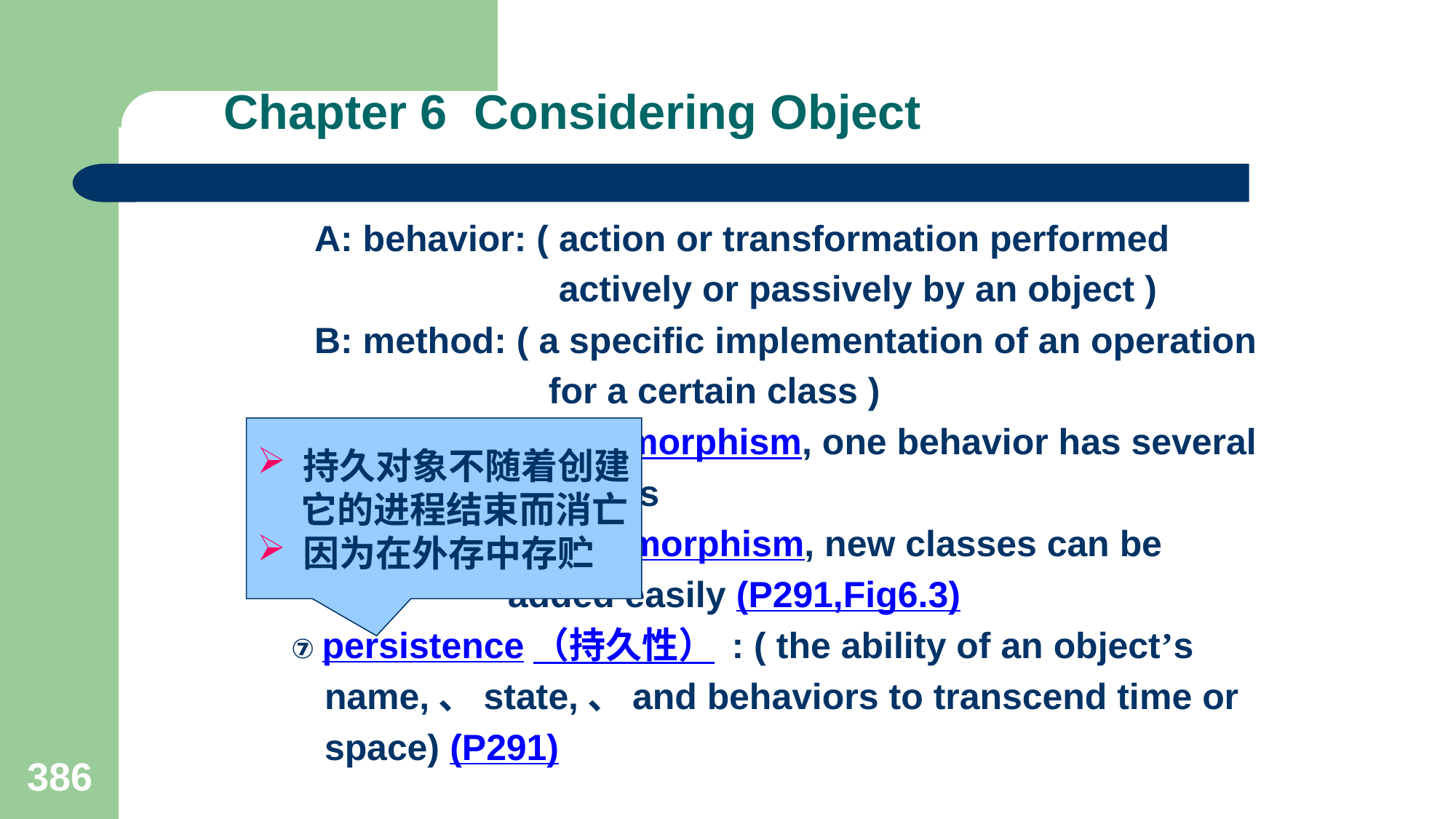

# Chapter 6  Considering Object
   A: behavior: ( action or transformation performed
                           actively or passively by an object )
   B: method: ( a specific implementation of an operation
                          for a certain class )
   C: note: X: in polymorphism, one behavior has several
                      methods
                  Y: in polymorphism, new classes can be
                      added easily (P291,Fig6.3)
 ⑦ persistence（持久性） : ( the ability of an object’s
    name,、state,、and behaviors to transcend time or
    space) (P291)
 持久对象不随着创建
    它的进程结束而消亡
 因为在外存中存贮
386